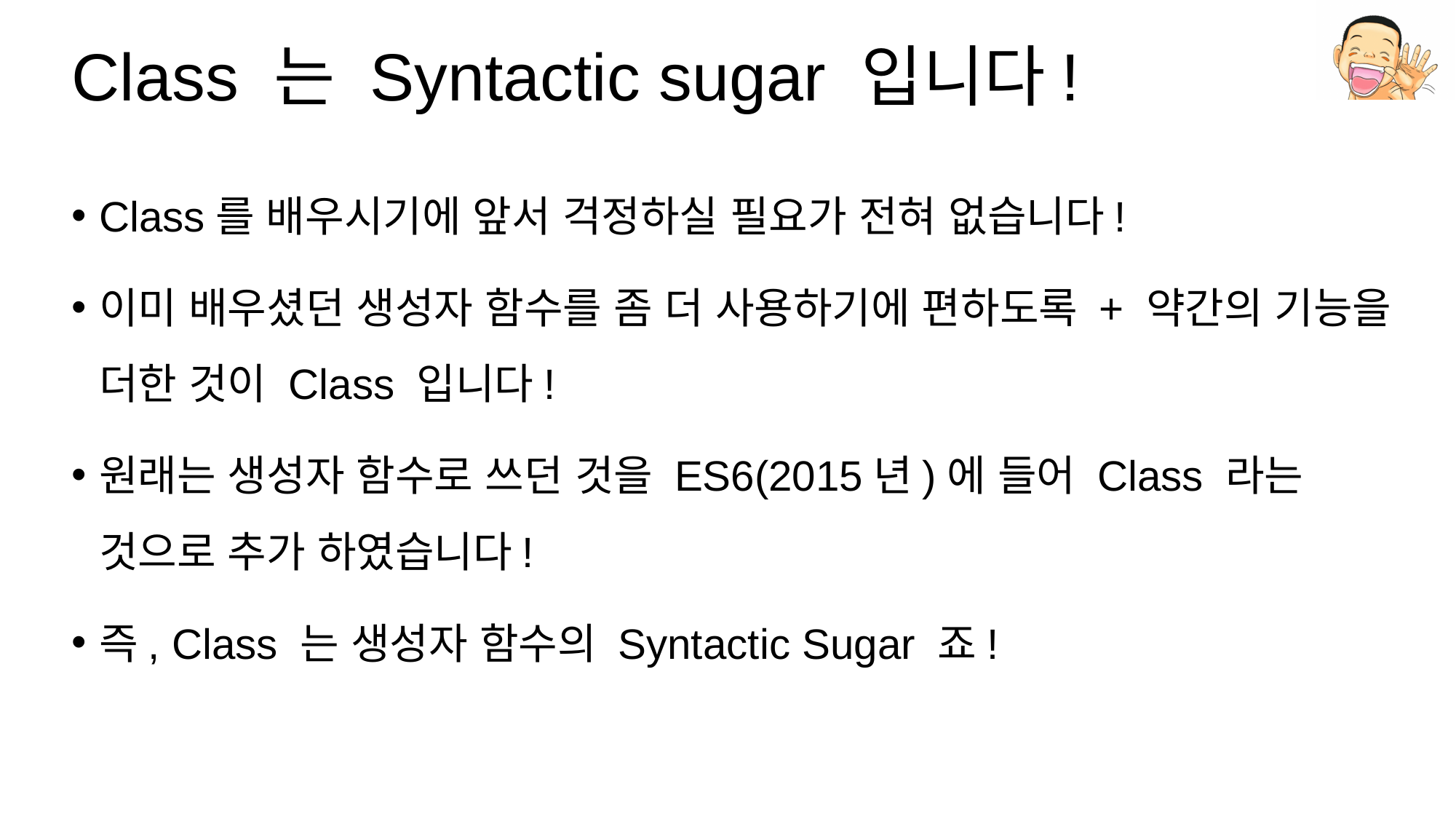

# Class 는 Syntactic sugar 입니다!
Class를 배우시기에 앞서 걱정하실 필요가 전혀 없습니다!
이미 배우셨던 생성자 함수를 좀 더 사용하기에 편하도록 + 약간의 기능을 더한 것이 Class 입니다!
원래는 생성자 함수로 쓰던 것을 ES6(2015년)에 들어 Class 라는 것으로 추가 하였습니다!
즉, Class 는 생성자 함수의 Syntactic Sugar 죠!